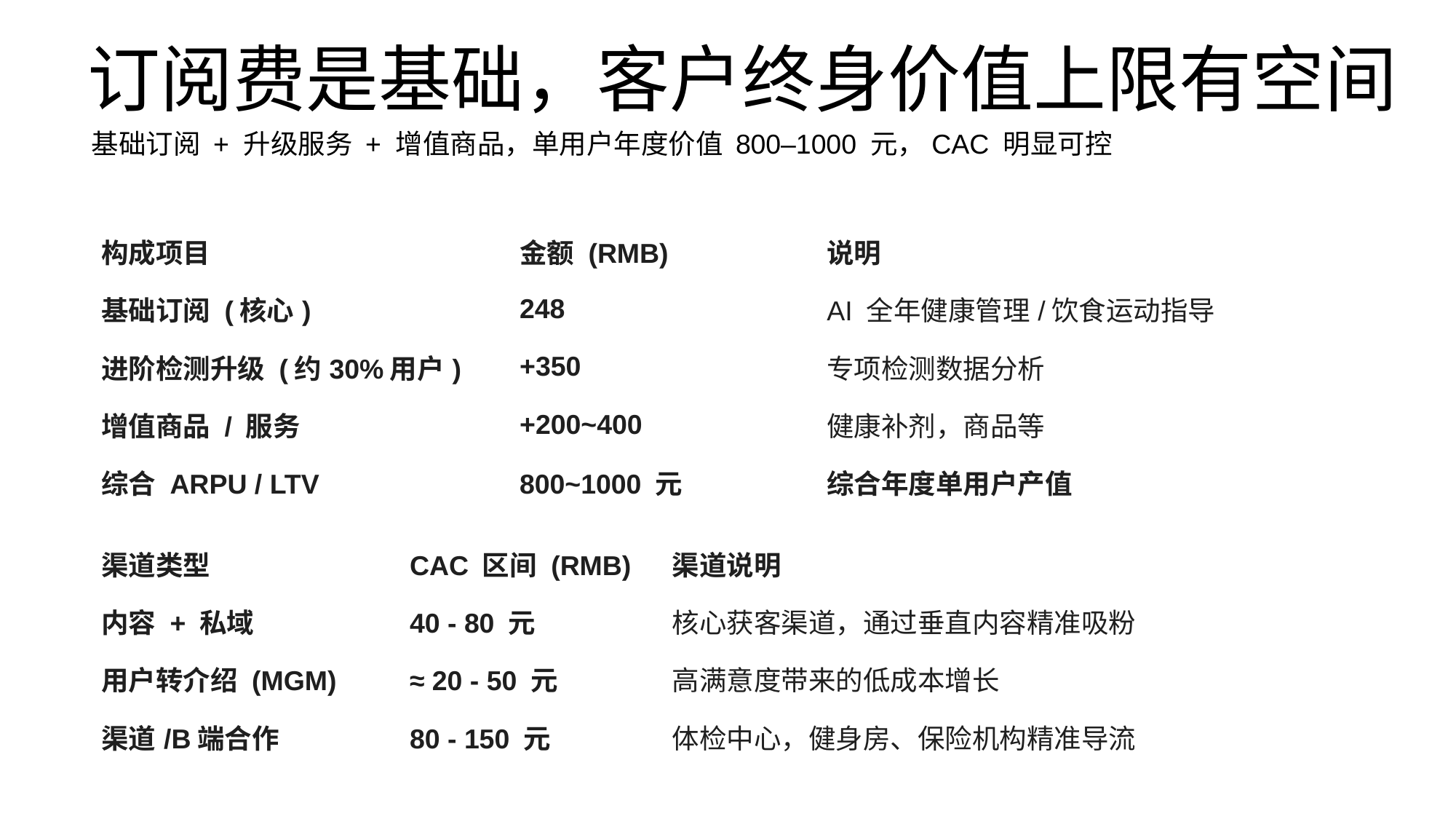

订阅费是基础，客户终身价值上限有空间
基础订阅 + 升级服务 + 增值商品，单用户年度价值 800–1000 元，CAC 明显可控
| 构成项目 | 金额 (RMB) | 说明 |
| --- | --- | --- |
| 基础订阅 (核心) | 248 | AI 全年健康管理/饮食运动指导 |
| 进阶检测升级 (约30%用户) | +350 | 专项检测数据分析 |
| 增值商品 / 服务 | +200~400 | 健康补剂，商品等 |
| 综合 ARPU / LTV | 800~1000 元 | 综合年度单用户产值 |
| 渠道类型 | CAC 区间 (RMB) | 渠道说明 |
| --- | --- | --- |
| 内容 + 私域 | 40 - 80 元 | 核心获客渠道，通过垂直内容精准吸粉 |
| 用户转介绍 (MGM) | ≈ 20 - 50 元 | 高满意度带来的低成本增长 |
| 渠道/B端合作 | 80 - 150 元 | 体检中心，健身房、保险机构精准导流 |